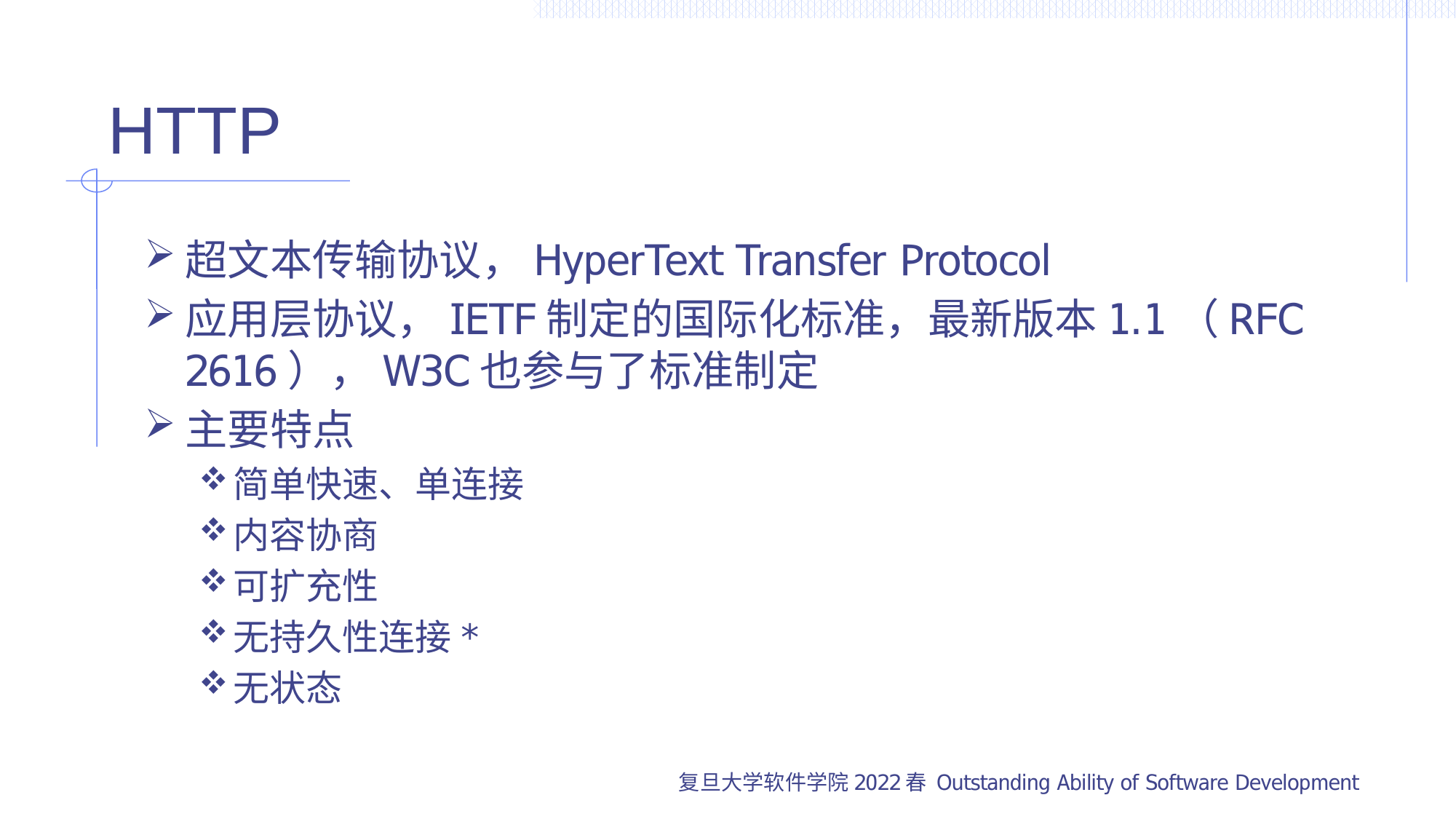

# HTTP
超文本传输协议，HyperText Transfer Protocol
应用层协议，IETF制定的国际化标准，最新版本1.1（RFC 2616），W3C也参与了标准制定
主要特点
简单快速、单连接
内容协商
可扩充性
无持久性连接*
无状态